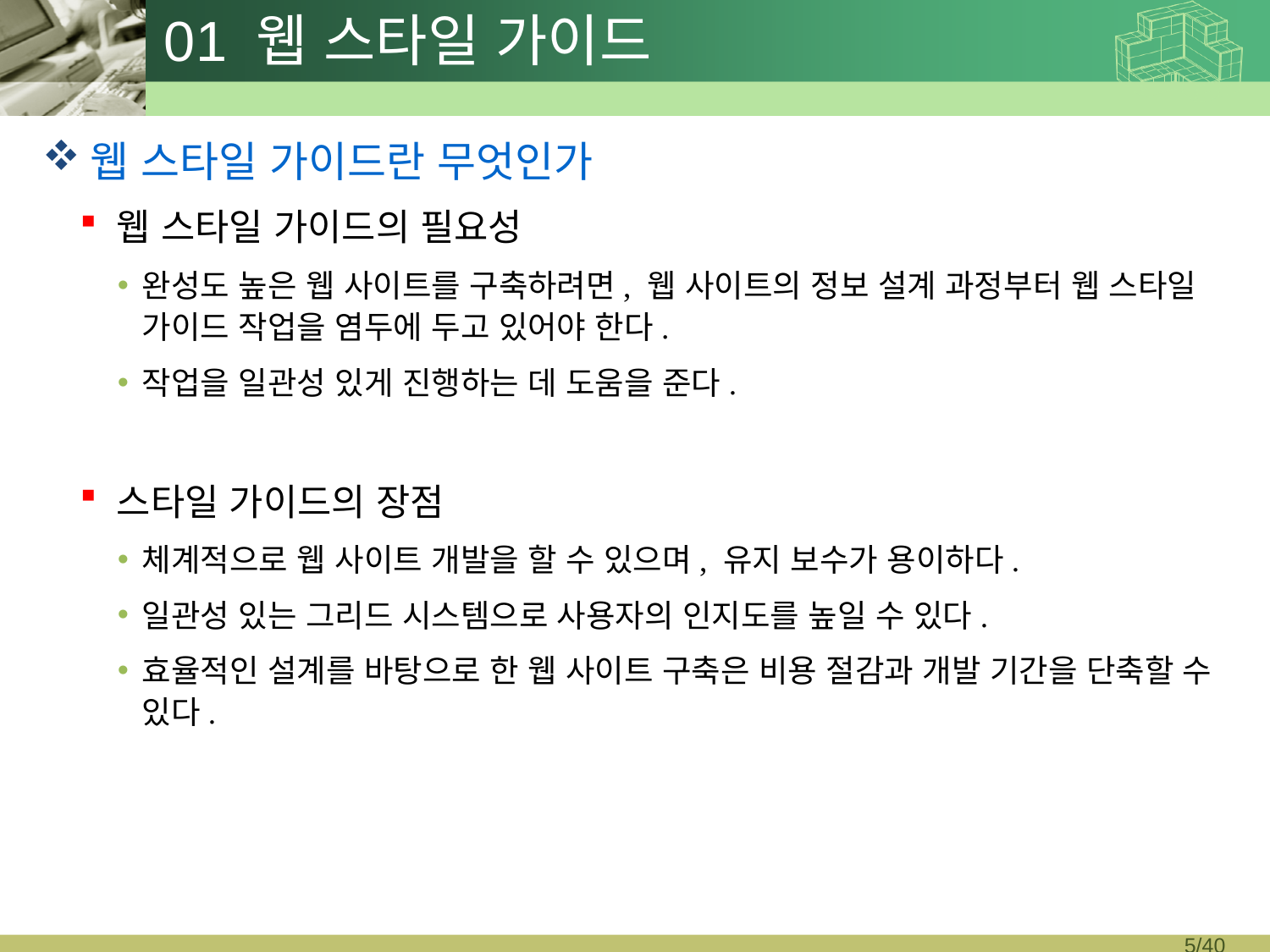

# 01 웹 스타일 가이드
웹 스타일 가이드란 무엇인가
웹 스타일 가이드의 필요성
완성도 높은 웹 사이트를 구축하려면, 웹 사이트의 정보 설계 과정부터 웹 스타일 가이드 작업을 염두에 두고 있어야 한다.
작업을 일관성 있게 진행하는 데 도움을 준다.

스타일 가이드의 장점
체계적으로 웹 사이트 개발을 할 수 있으며, 유지 보수가 용이하다.
일관성 있는 그리드 시스템으로 사용자의 인지도를 높일 수 있다.
효율적인 설계를 바탕으로 한 웹 사이트 구축은 비용 절감과 개발 기간을 단축할 수 있다.